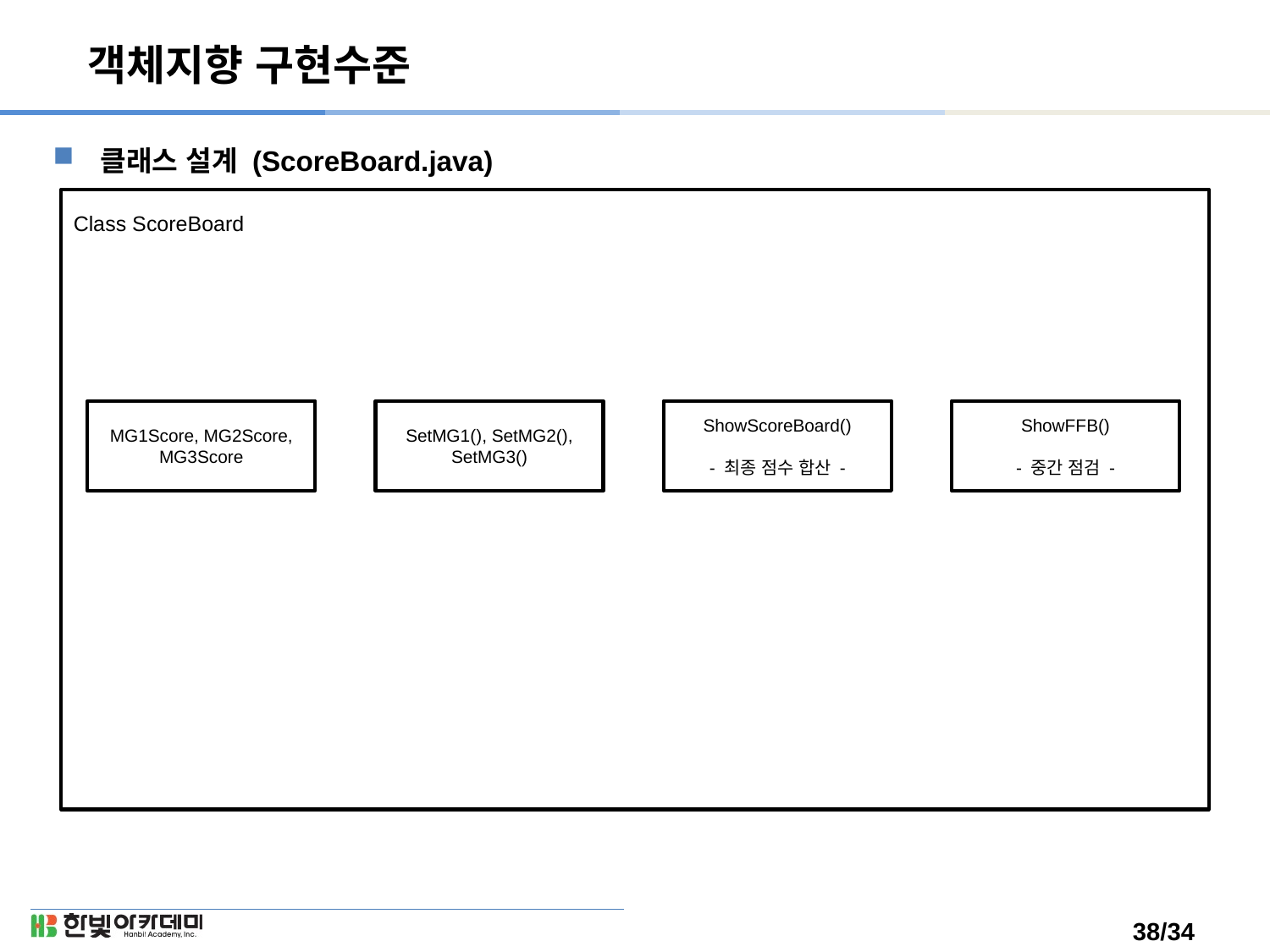

# 객체지향 구현수준
클래스 설계 (ScoreBoard.java)

Class ScoreBoard
ShowFFB()

- 중간 점검 -
MG1Score, MG2Score, MG3Score
SetMG1(), SetMG2(), SetMG3()
ShowScoreBoard()

- 최종 점수 합산 -